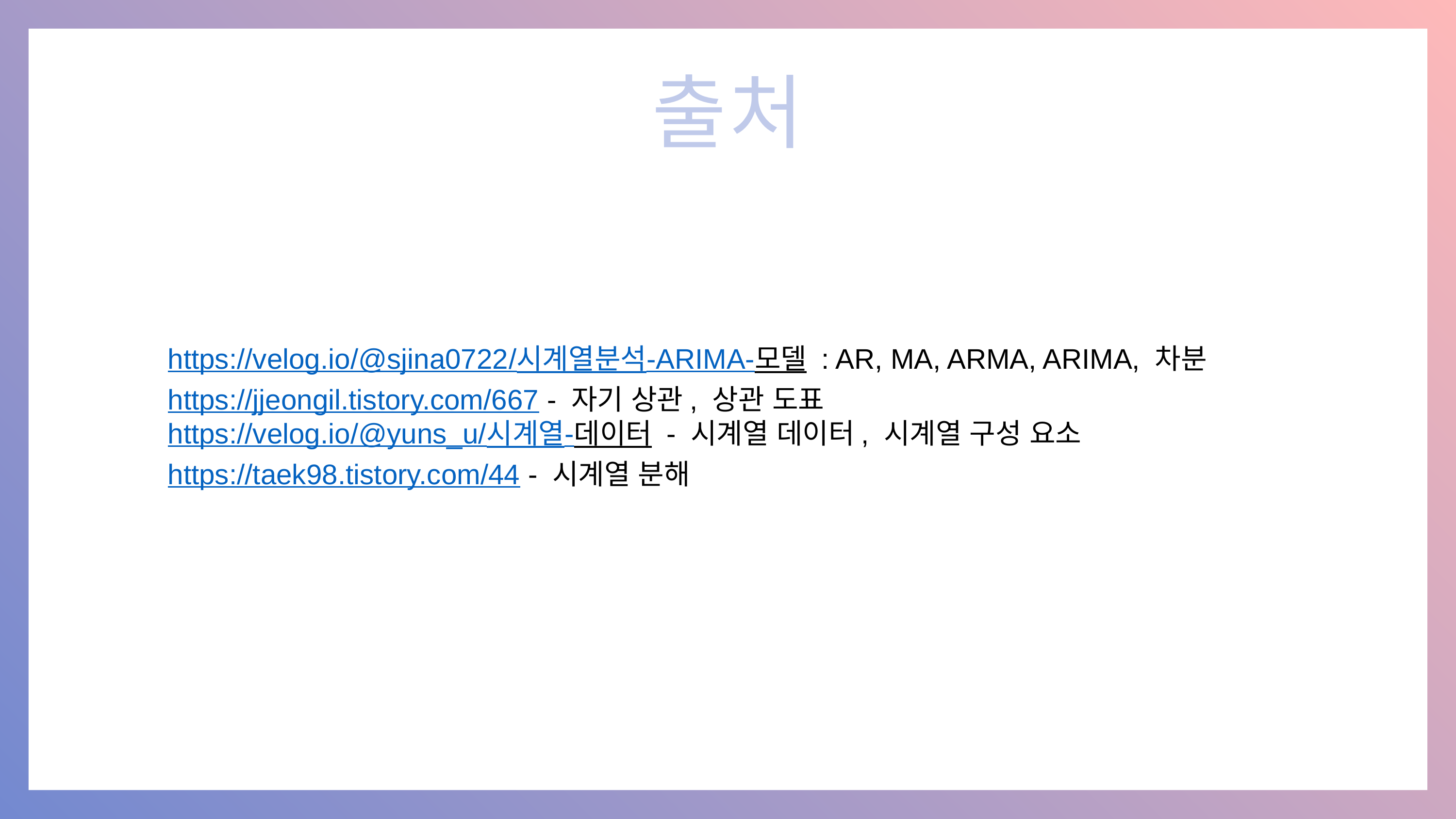

출처
https://velog.io/@sjina0722/시계열분석-ARIMA-모델 : AR, MA, ARMA, ARIMA, 차분
https://jjeongil.tistory.com/667 - 자기 상관, 상관 도표
https://velog.io/@yuns_u/시계열-데이터 - 시계열 데이터, 시계열 구성 요소
https://taek98.tistory.com/44 - 시계열 분해